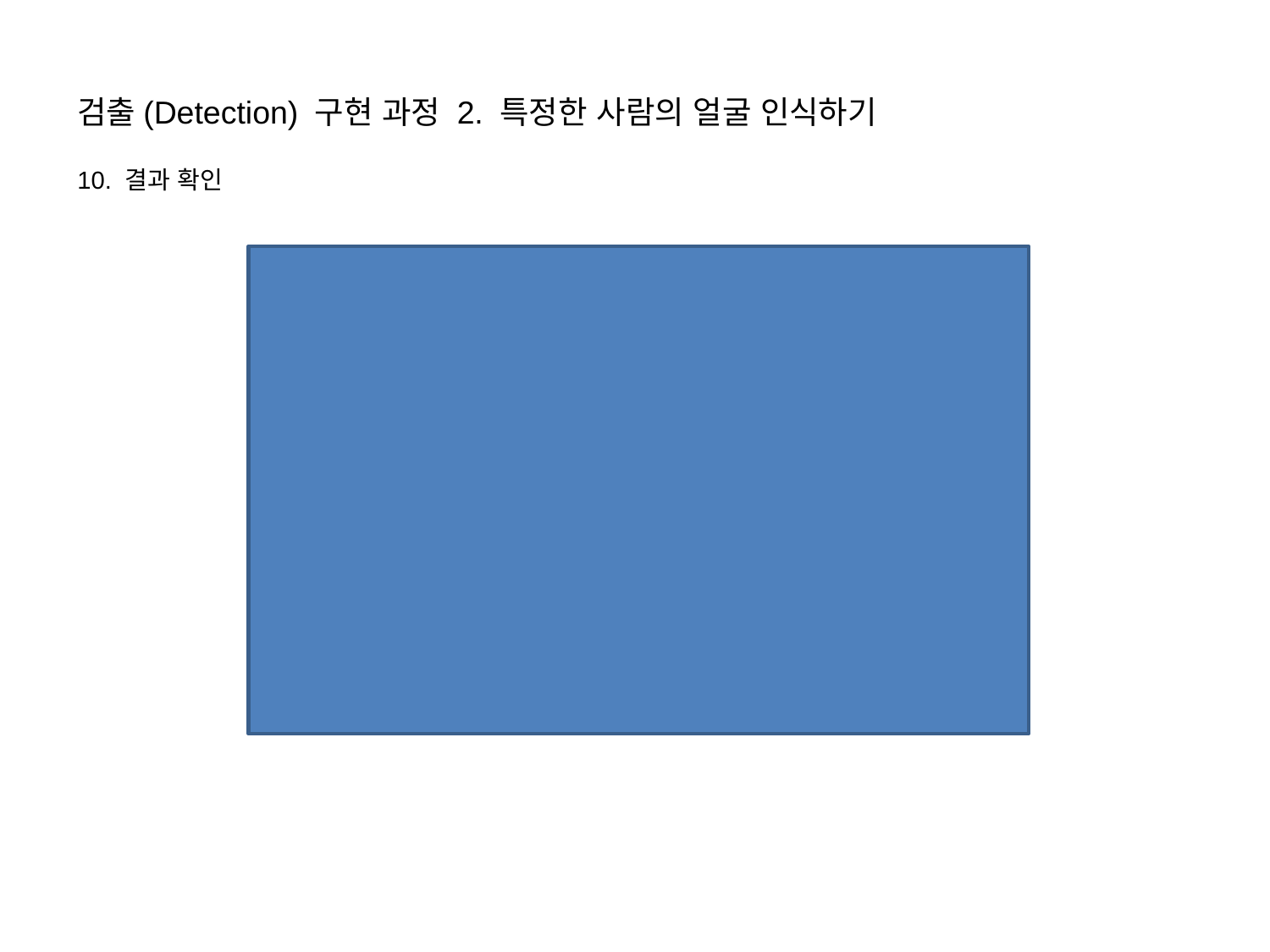

검출(Detection) 구현 과정 2. 특정한 사람의 얼굴 인식하기
10. 결과 확인